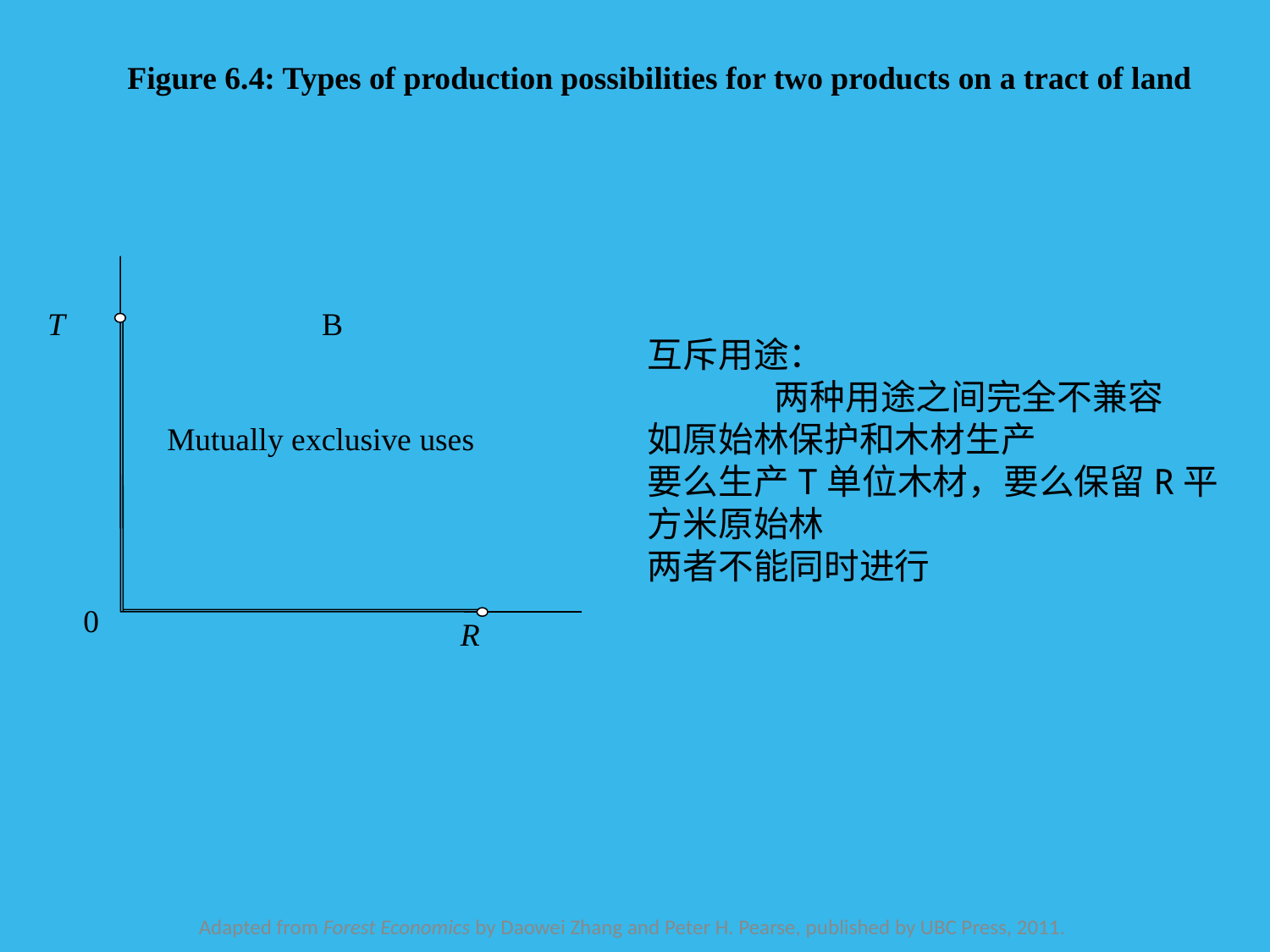

Figure 6.4: Types of production possibilities for two products on a tract of land
T

B

Mutually exclusive uses
0

R

互斥用途：
	两种用途之间完全不兼容
如原始林保护和木材生产
要么生产T单位木材，要么保留R平方米原始林
两者不能同时进行
Adapted from Forest Economics by Daowei Zhang and Peter H. Pearse, published by UBC Press, 2011.